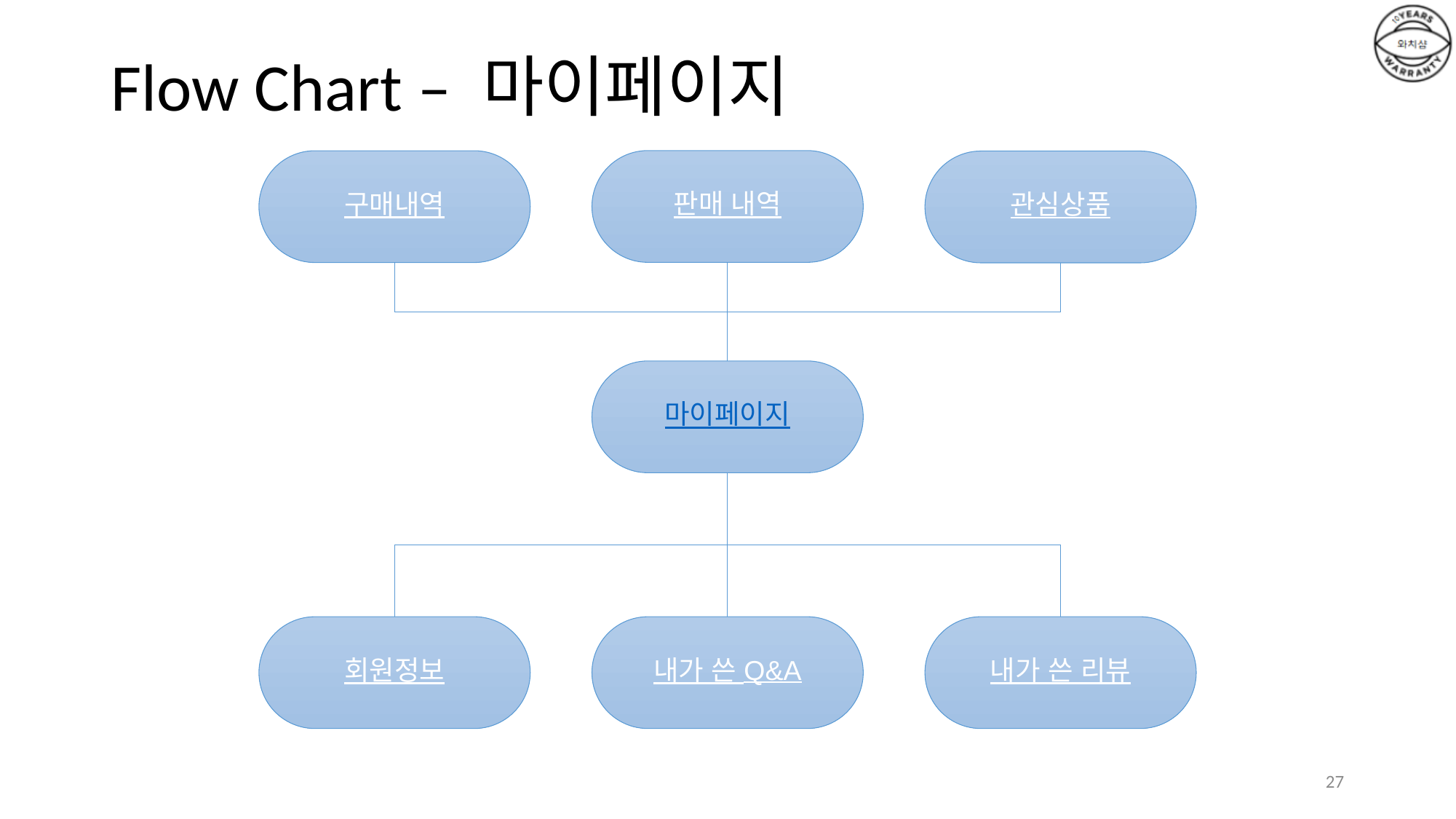

# Flow Chart – 마이페이지
판매 내역
구매내역
관심상품
마이페이지
회원정보
내가 쓴 Q&A
내가 쓴 리뷰
27